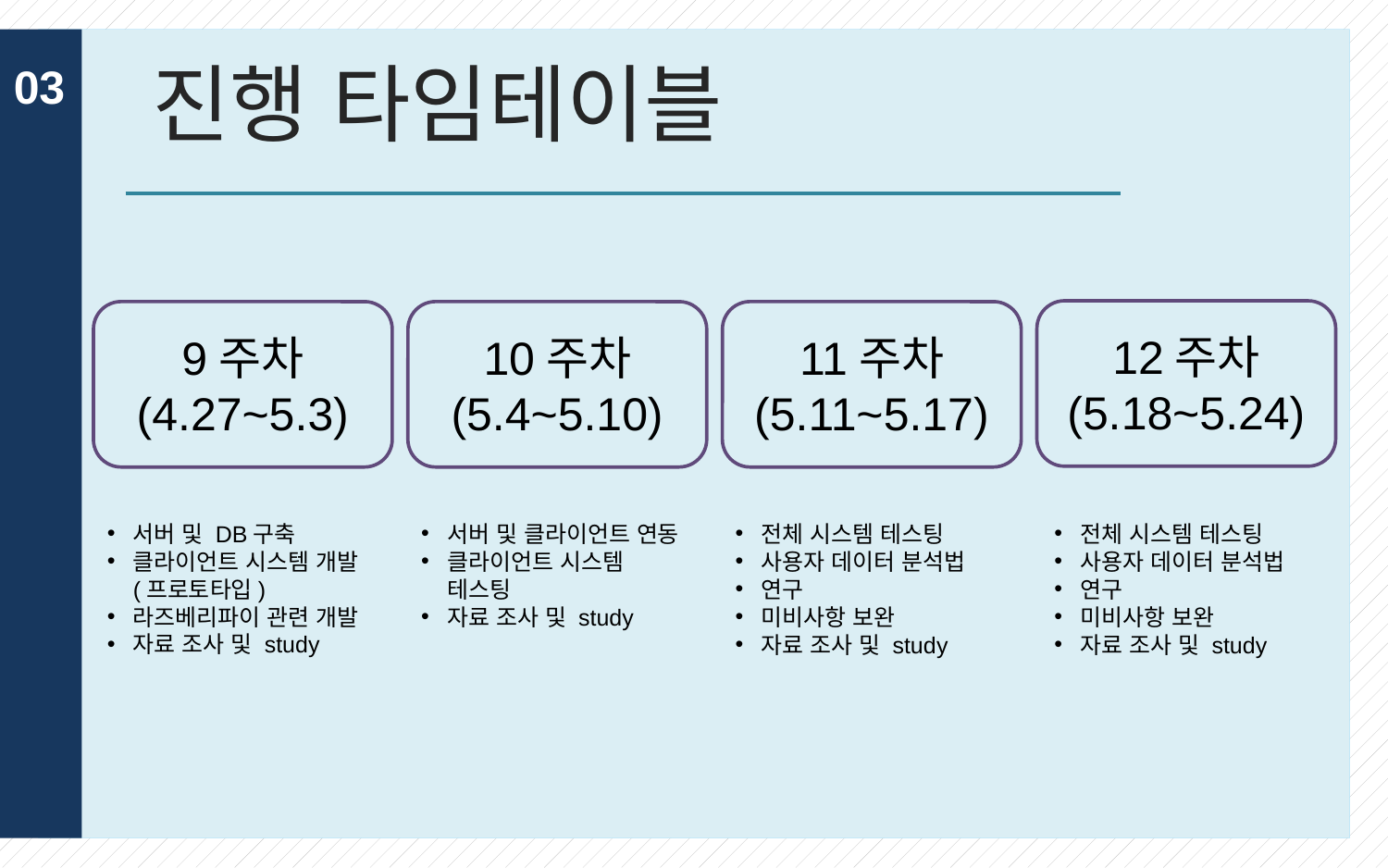

# 진행 타임테이블
03
12주차
(5.18~5.24)
9주차
(4.27~5.3)
10주차
(5.4~5.10)
11주차
(5.11~5.17)
서버 및 DB구축
클라이언트 시스템 개발(프로토타입)
라즈베리파이 관련 개발
자료 조사 및 study

서버 및 클라이언트 연동
클라이언트 시스템 테스팅
자료 조사 및 study

전체 시스템 테스팅
사용자 데이터 분석법
연구
미비사항 보완
자료 조사 및 study
전체 시스템 테스팅
사용자 데이터 분석법
연구
미비사항 보완
자료 조사 및 study